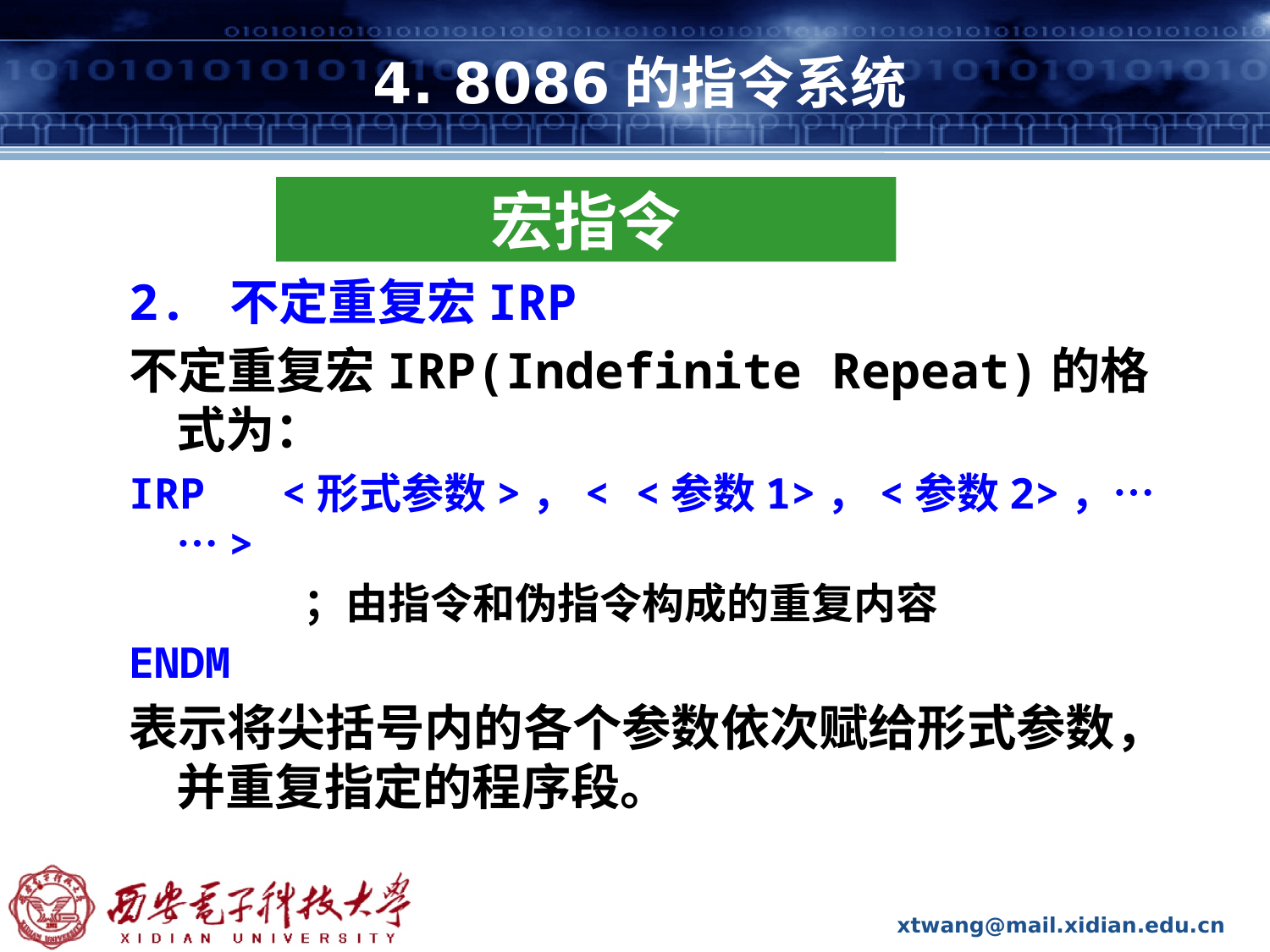

# 4. 8086的指令系统
宏指令
2. 不定重复宏IRP
不定重复宏IRP(Indefinite Repeat)的格式为：
IRP   <形式参数>，< <参数1>，<参数2>，……>
		；由指令和伪指令构成的重复内容
ENDM
表示将尖括号内的各个参数依次赋给形式参数，并重复指定的程序段。